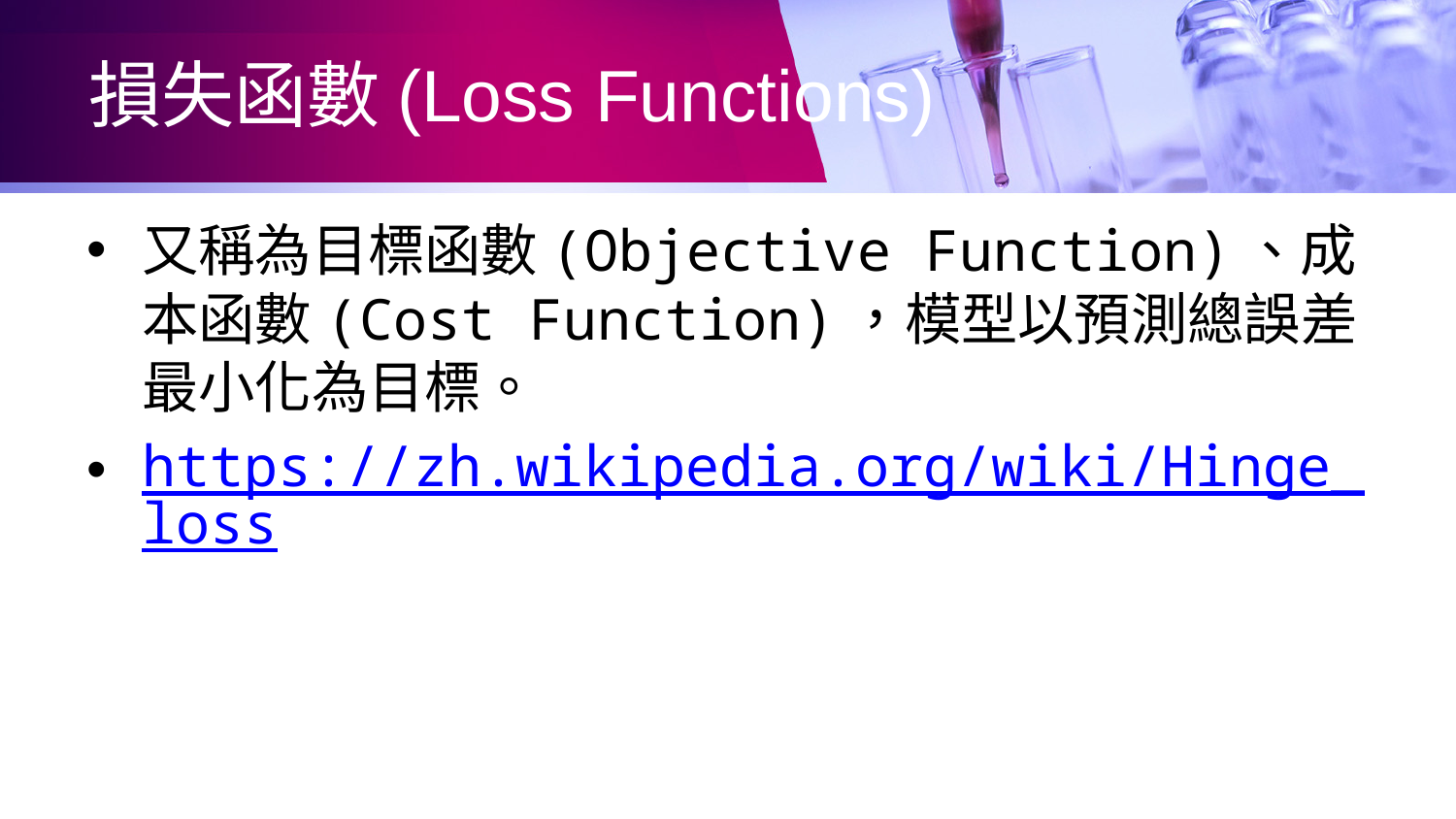

# 損失函數(Loss Functions)
又稱為目標函數(Objective Function)、成本函數(Cost Function)，模型以預測總誤差最小化為目標。
https://zh.wikipedia.org/wiki/Hinge_loss